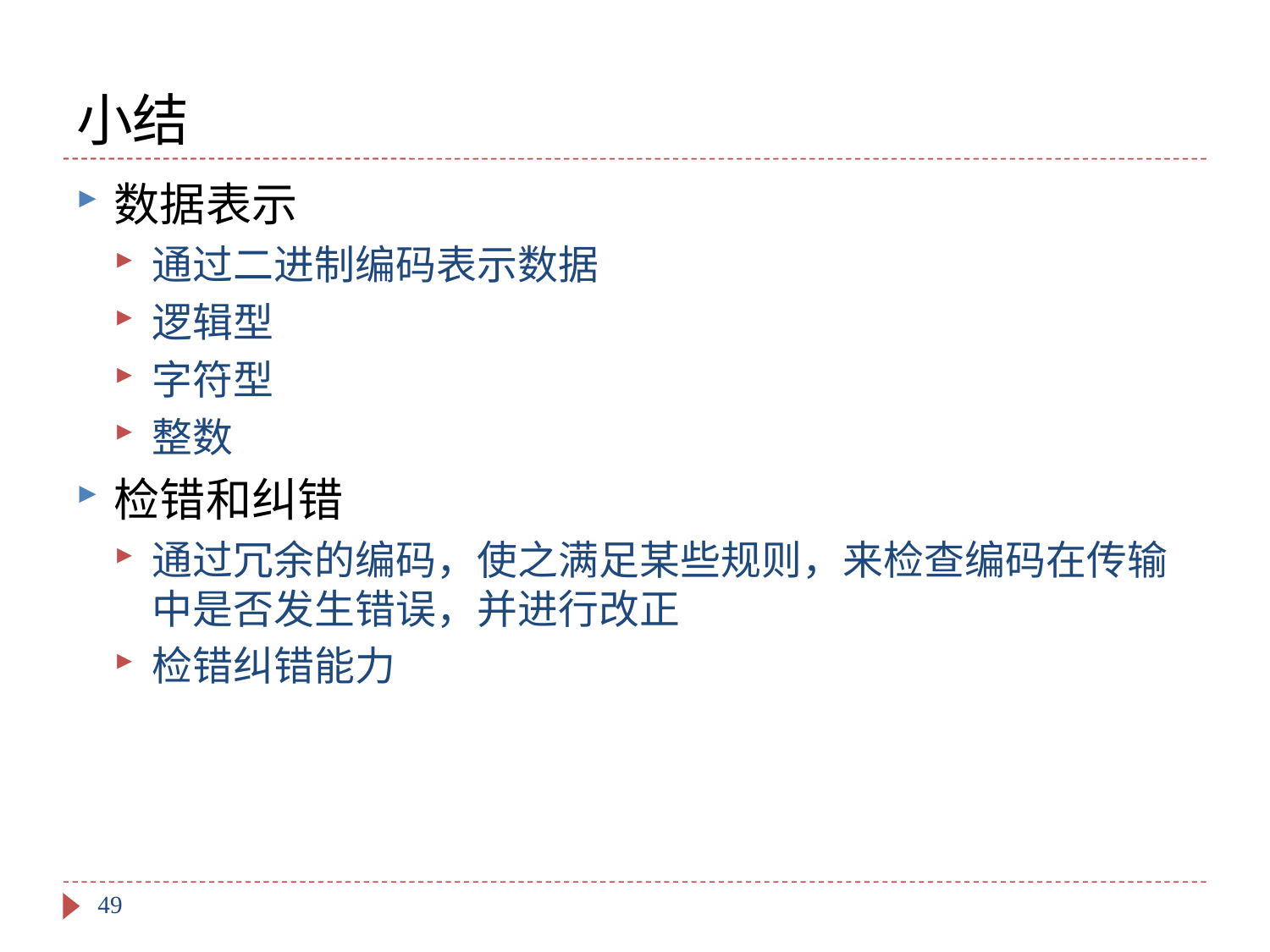

# 小结
数据表示
通过二进制编码表示数据
逻辑型
字符型
整数
检错和纠错
通过冗余的编码，使之满足某些规则，来检查编码在传输中是否发生错误，并进行改正
检错纠错能力
49